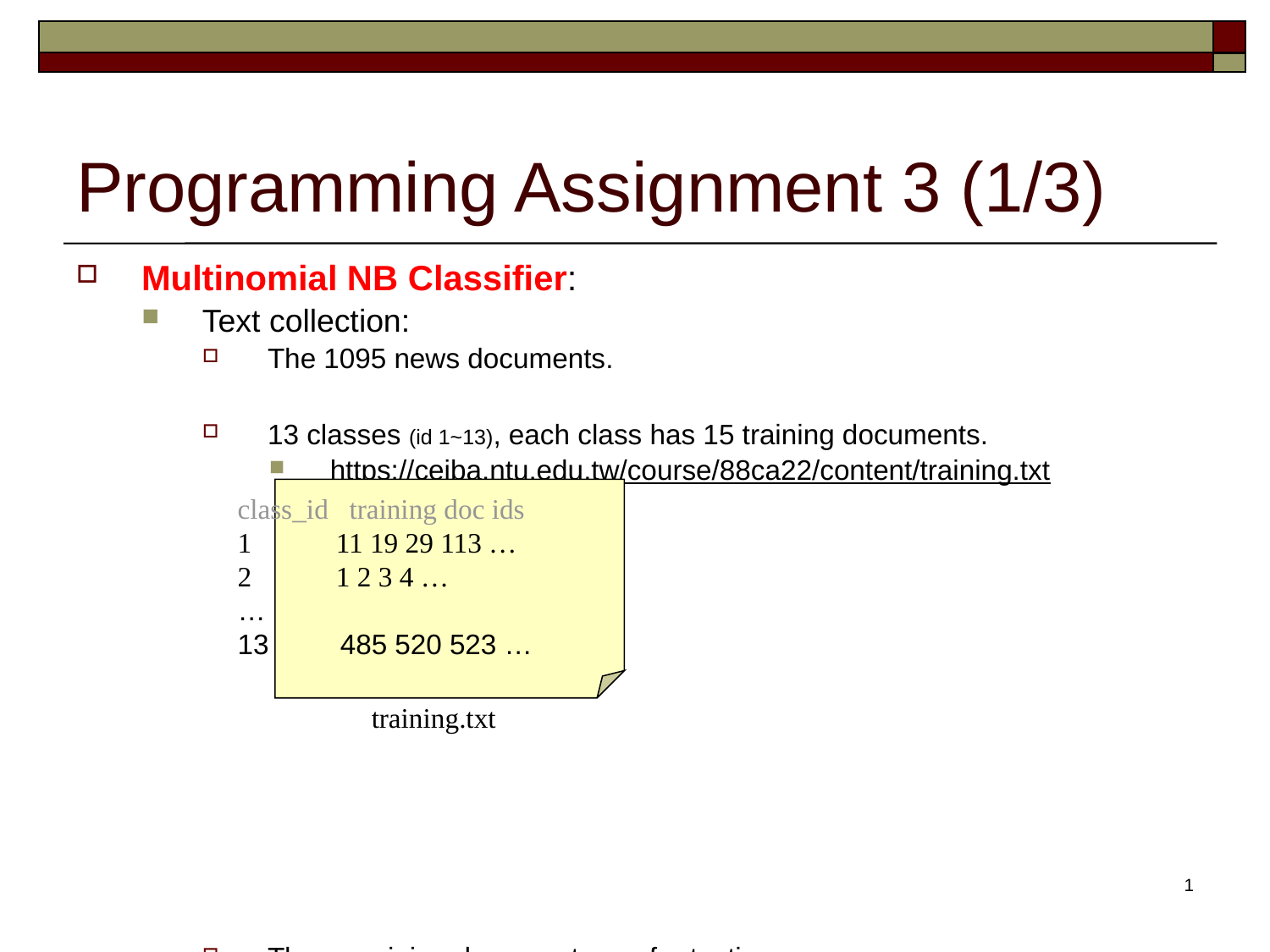

# Programming Assignment 3 (1/3)
Multinomial NB Classifier:
Text collection:
The 1095 news documents.

13 classes (id 1~13), each class has 15 training documents.
https://ceiba.ntu.edu.tw/course/88ca22/content/training.txt

The remaining documents are for testing.
Send your result to Kaggle.
See kaggle教學詳細版.pdf for the detail of the output format

class_id   training doc ids
     11 19 29 113 …
     1 2 3 4 …
…
13	     485 520 523 …
training.txt
1